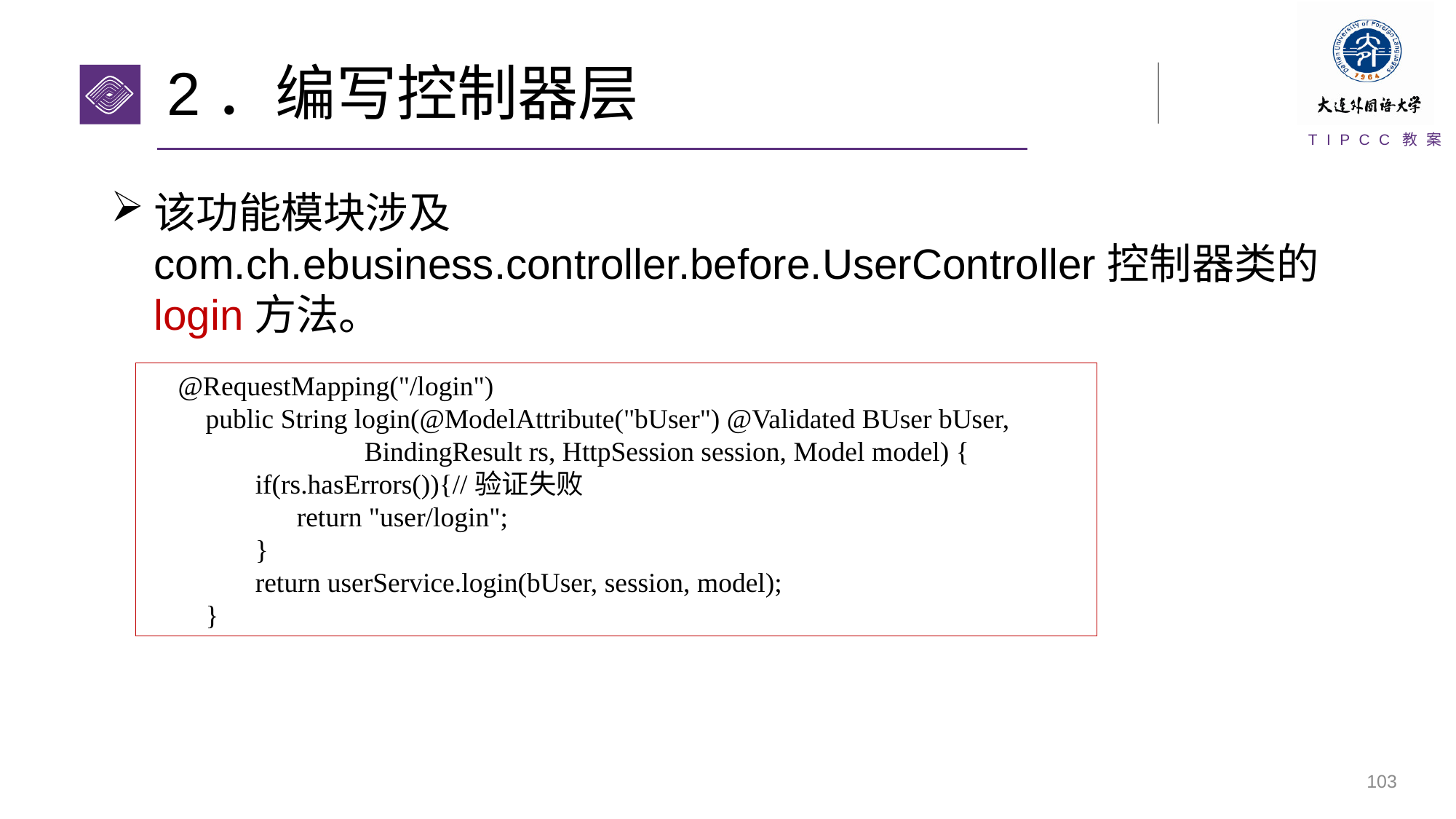

# 2．编写控制器层
该功能模块涉及com.ch.ebusiness.controller.before.UserController控制器类的login方法。
@RequestMapping("/login")
    public String login(@ModelAttribute("bUser") @Validated BUser bUser,
		BindingResult rs, HttpSession session, Model model) {
	if(rs.hasErrors()){//验证失败
	      return "user/login";
	}
	return userService.login(bUser, session, model);
    }
103